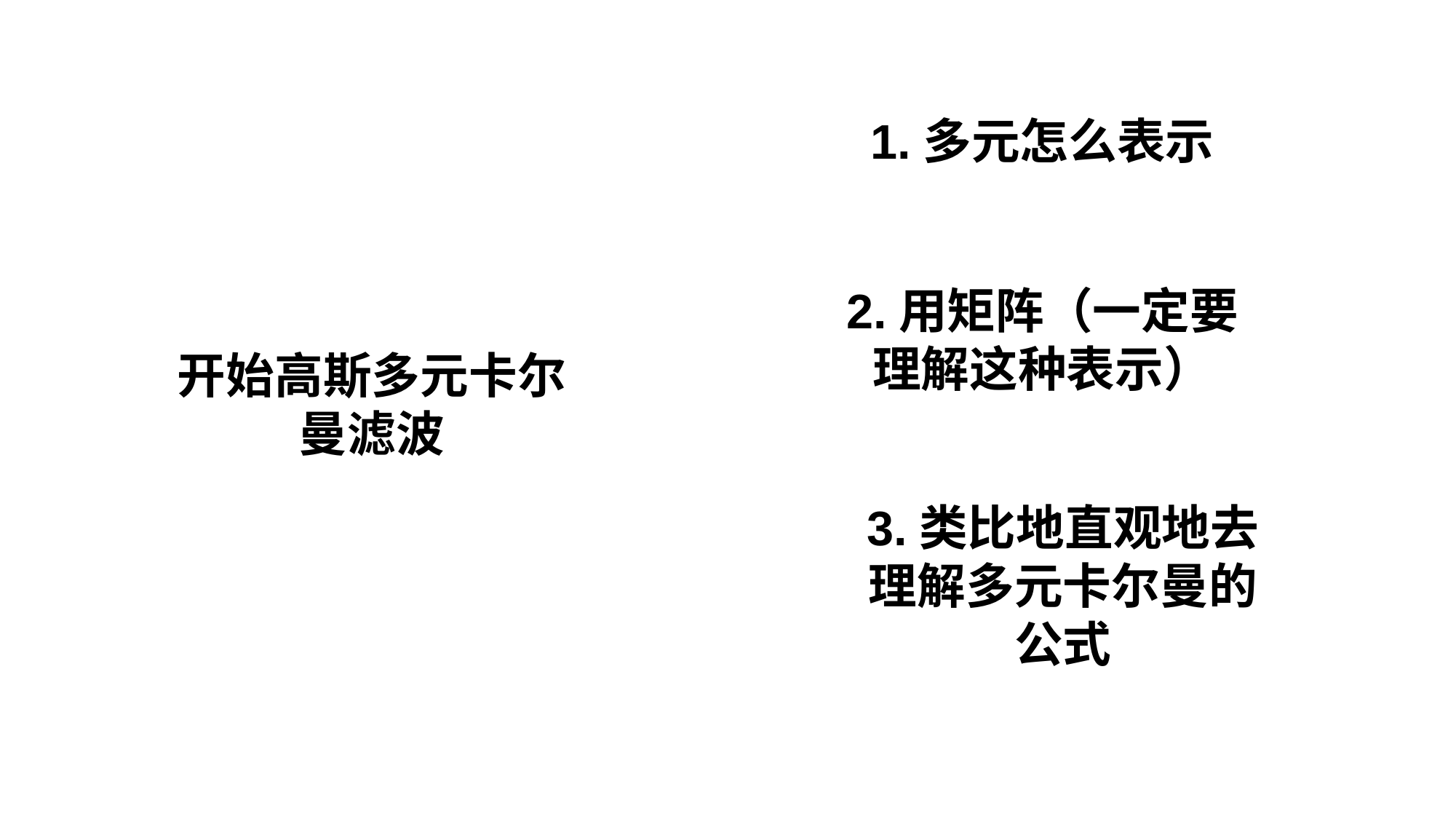

1.多元怎么表示
2.用矩阵（一定要理解这种表示）
开始高斯多元卡尔曼滤波
3.类比地直观地去理解多元卡尔曼的公式